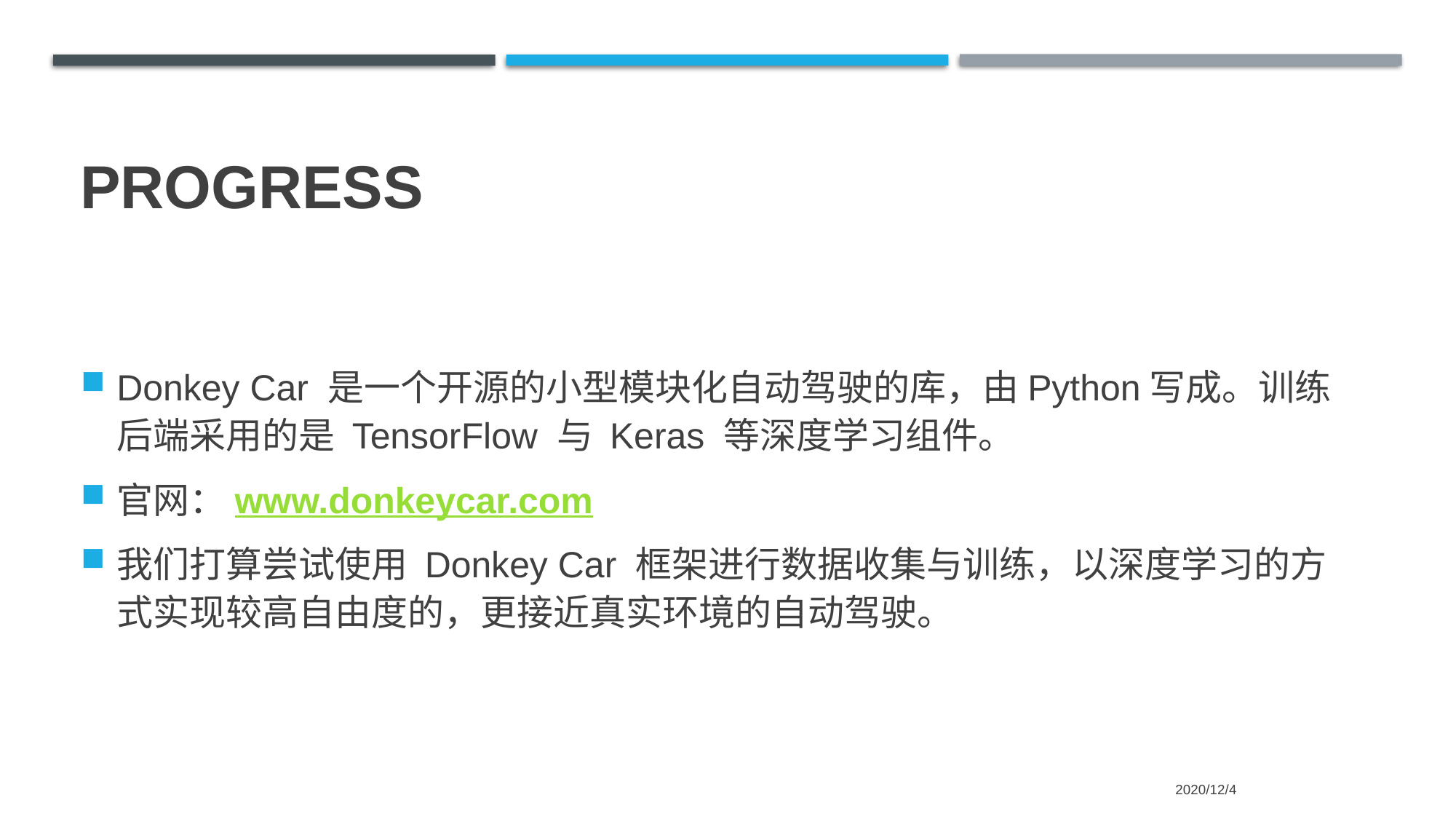

# Progress
Donkey Car 是一个开源的小型模块化自动驾驶的库，由Python写成。训练后端采用的是 TensorFlow 与 Keras 等深度学习组件。
官网：www.donkeycar.com
我们打算尝试使用 Donkey Car 框架进行数据收集与训练，以深度学习的方式实现较高自由度的，更接近真实环境的自动驾驶。
2020/12/4